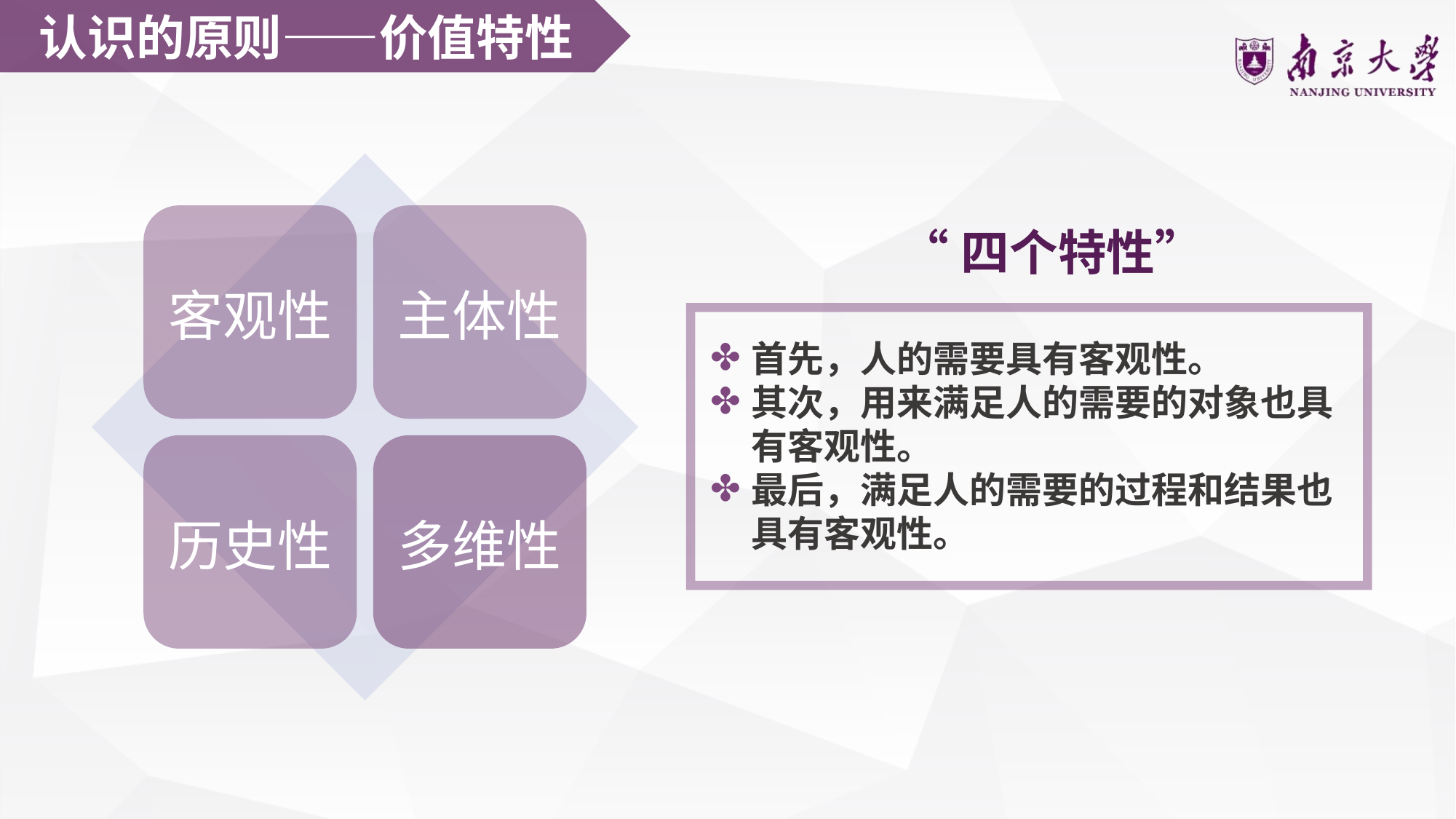

认识的原则——价值特性

客观性
主体性
历史性
多维性
“四个特性”

首先，人的需要具有客观性。
其次，用来满足人的需要的对象也具有客观性。
最后，满足人的需要的过程和结果也具有客观性。